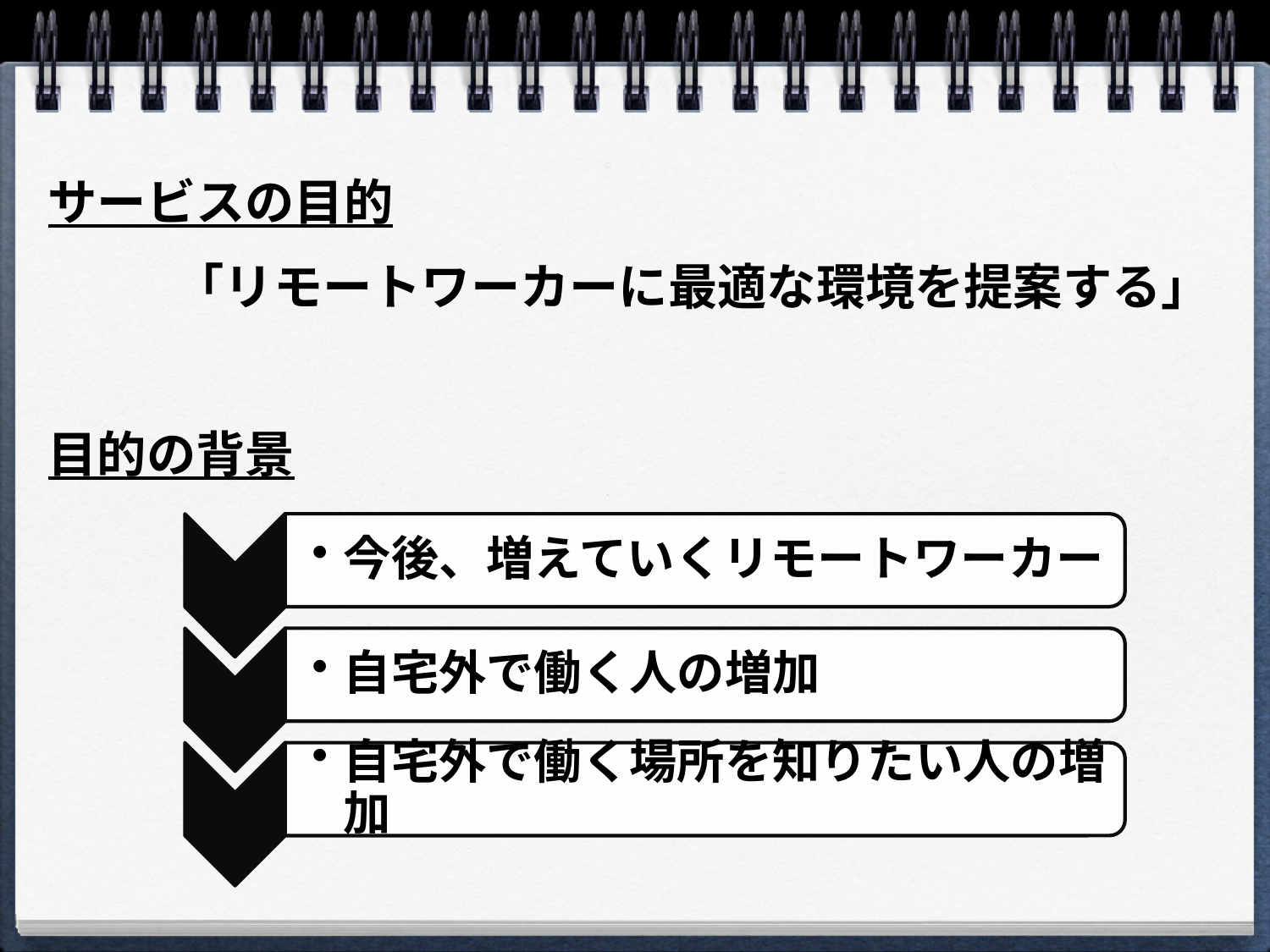

#
サービスの目的
	「リモートワーカーに最適な環境を提案する」

目的の背景

今後、増えていくリモートワーカー

自宅外で働く人の増加

自宅外で働く場所を知りたい人の増加